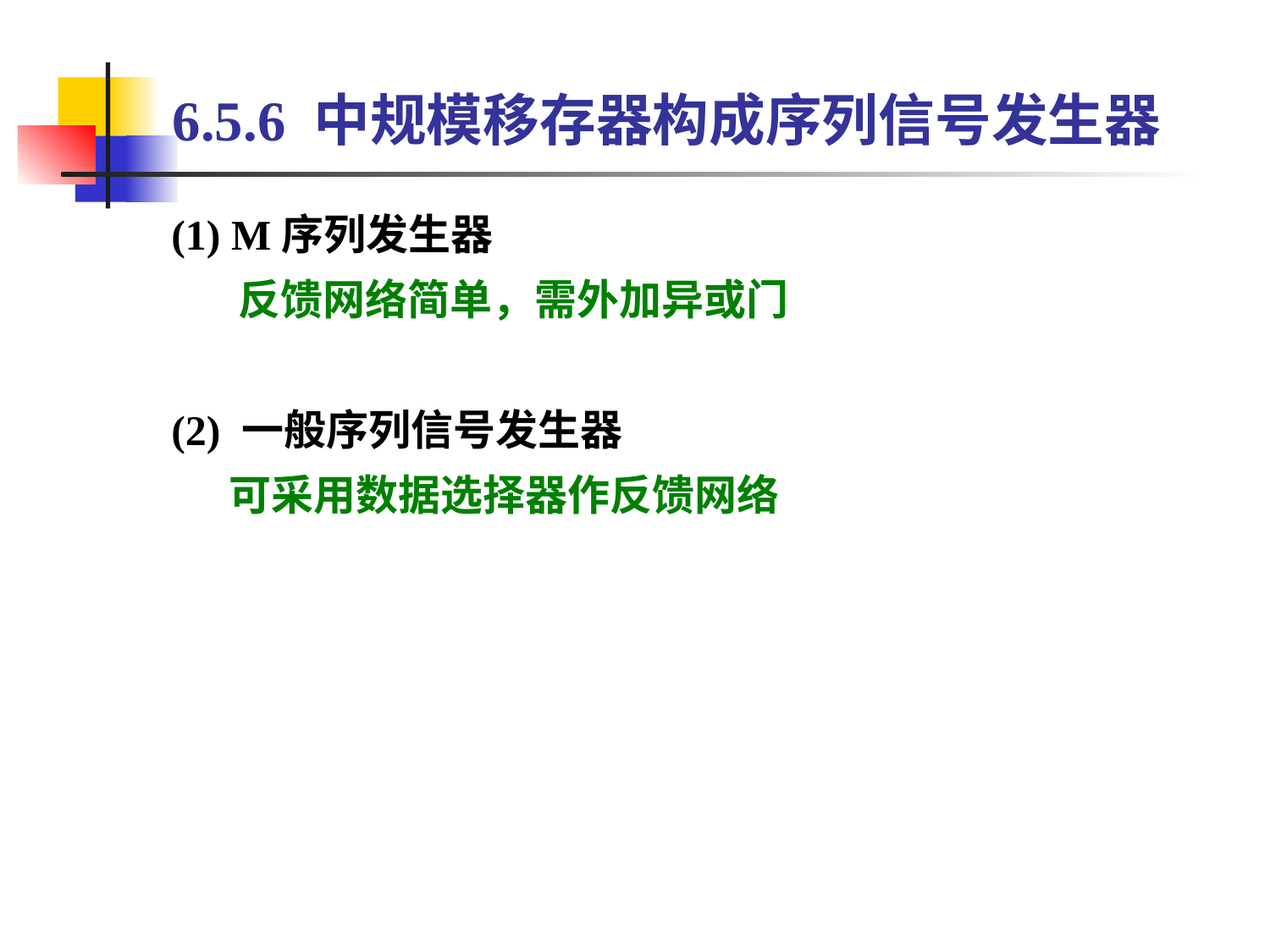

# 6.5.6 中规模移存器构成序列信号发生器
(1) M序列发生器
      反馈网络简单，需外加异或门

(2) 一般序列信号发生器
     可采用数据选择器作反馈网络